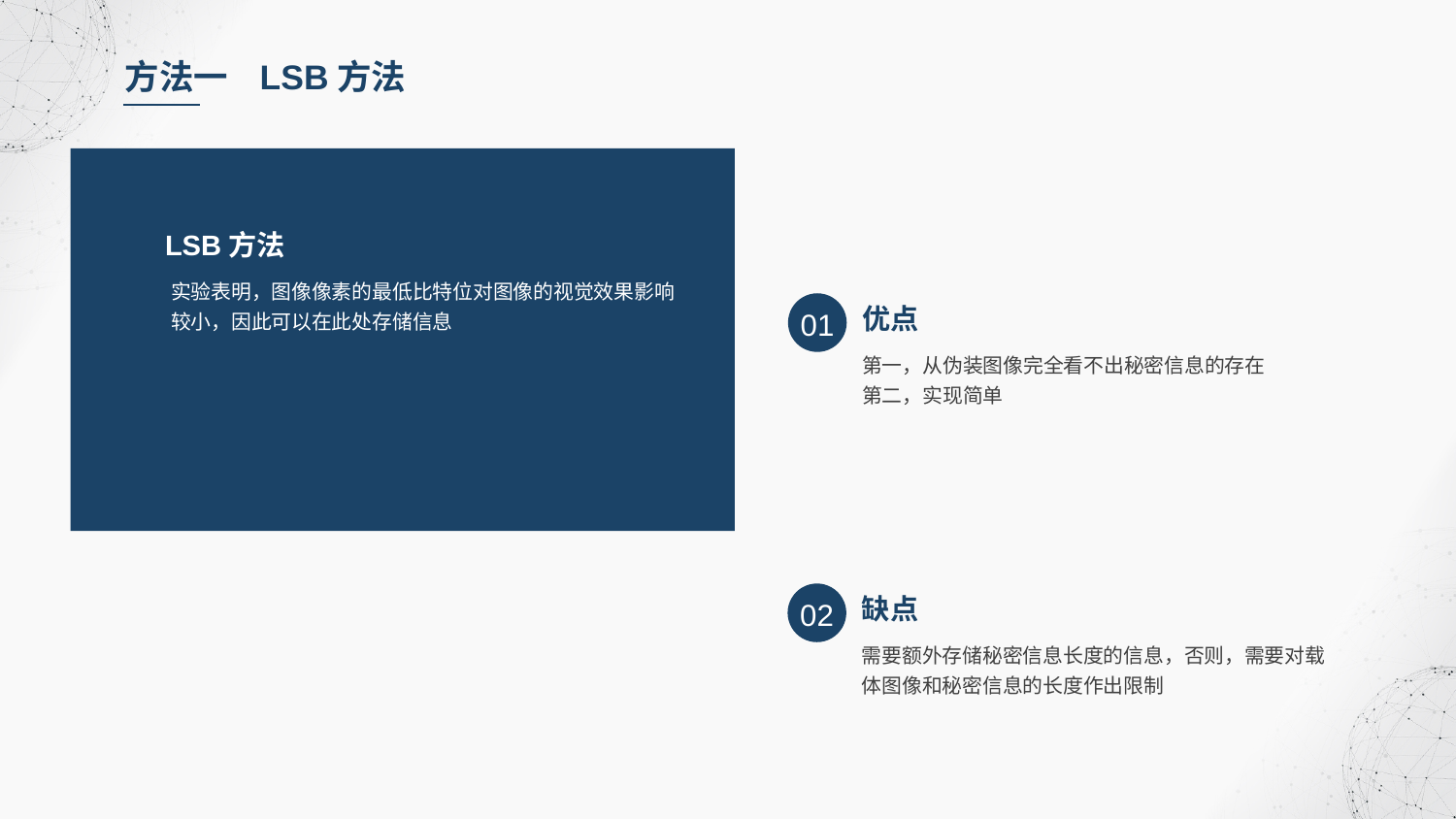

方法一   LSB方法

LSB方法
实验表明，图像像素的最低比特位对图像的视觉效果影响较小，因此可以在此处存储信息

01
优点
第一，从伪装图像完全看不出秘密信息的存在
第二，实现简单

02
缺点
需要额外存储秘密信息长度的信息，否则，需要对载体图像和秘密信息的长度作出限制